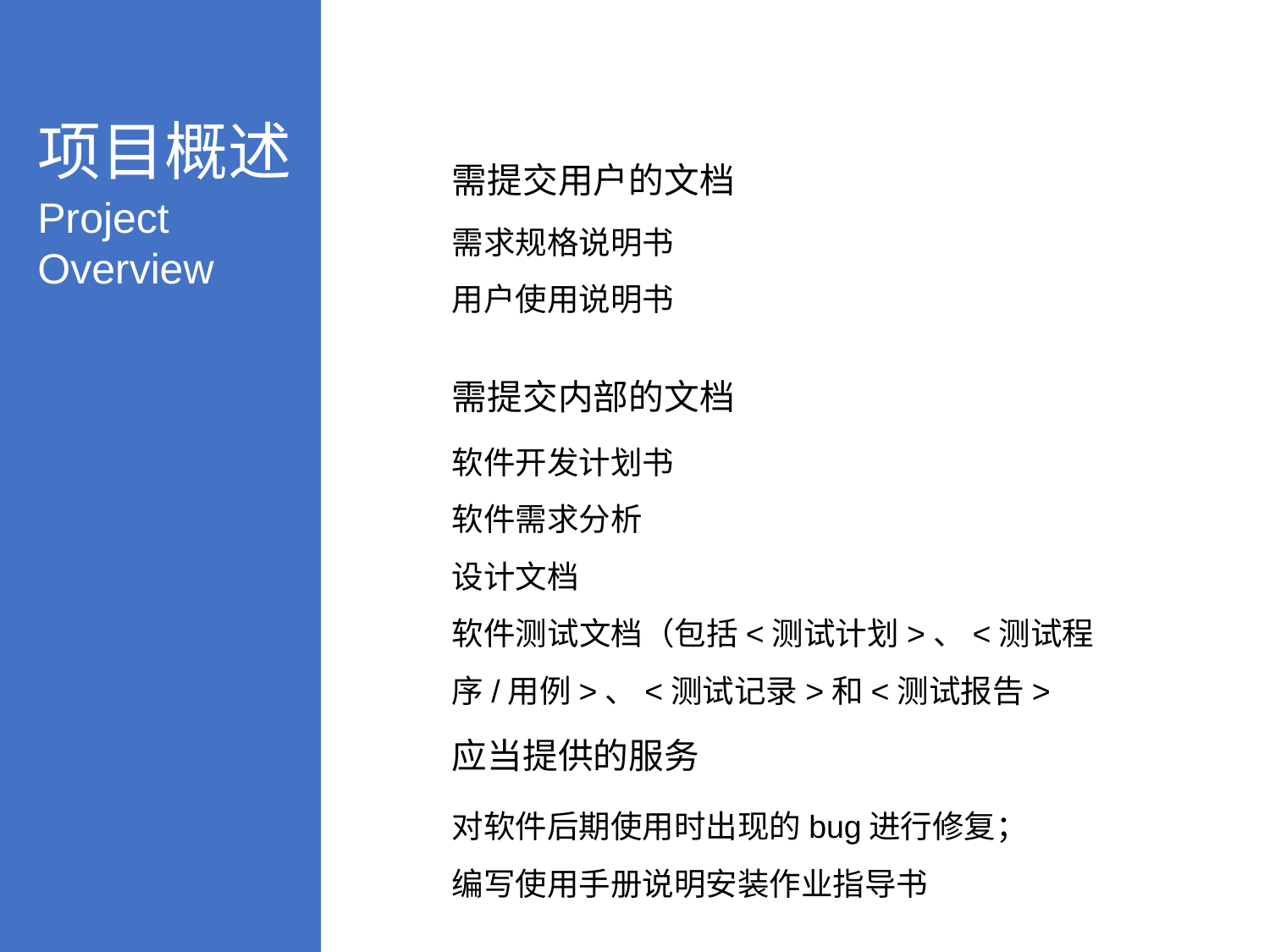

项目概述
Project Overview
需提交用户的文档
需求规格说明书
用户使用说明书
需提交内部的文档
软件开发计划书
软件需求分析
设计文档
软件测试文档（包括<测试计划>、<测试程序/用例>、<测试记录>和<测试报告>
应当提供的服务
对软件后期使用时出现的bug进行修复；
编写使用手册说明安装作业指导书